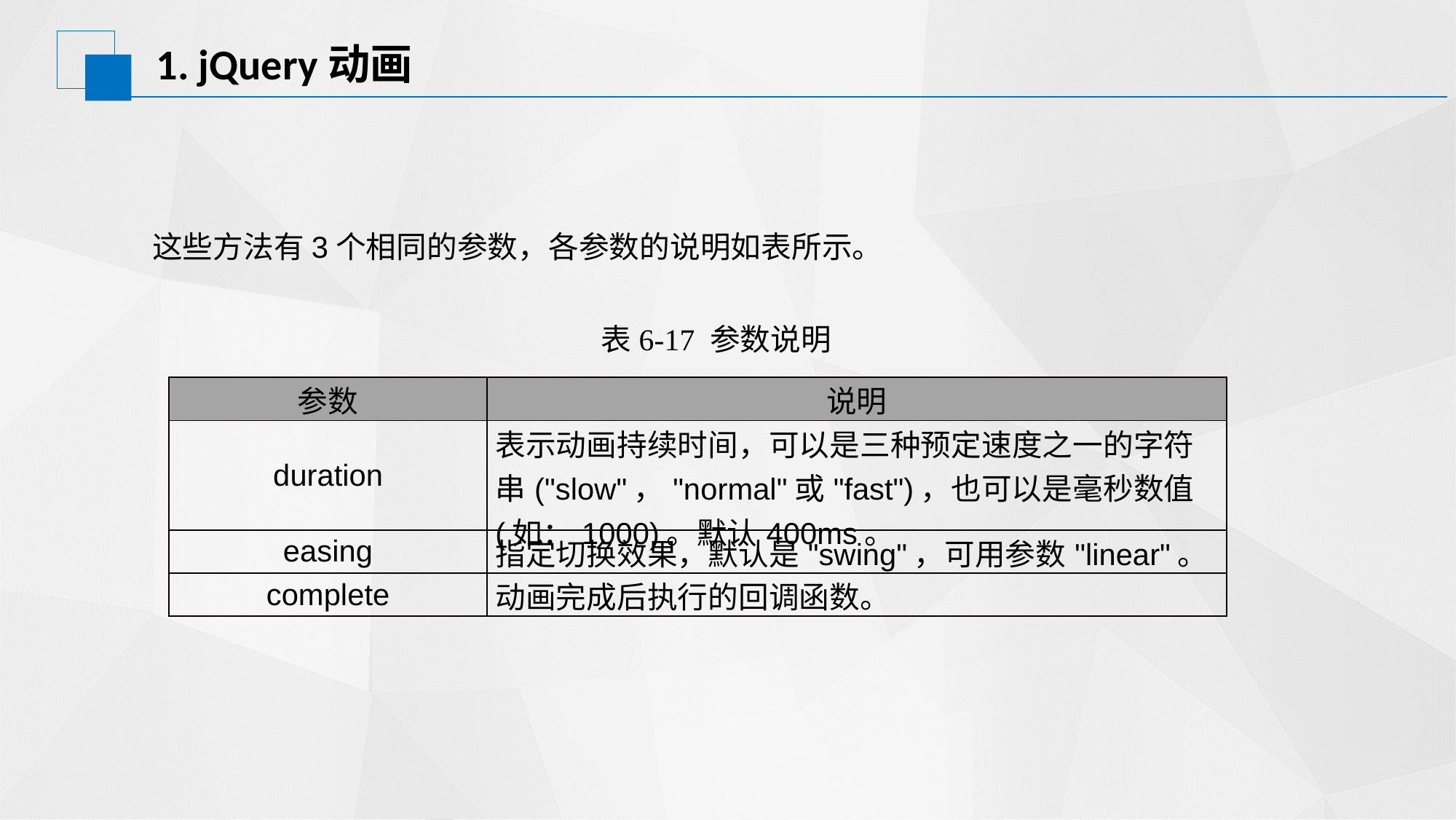

# 1. jQuery动画
这些方法有3个相同的参数，各参数的说明如表所示。
表6-17 参数说明
| 参数 | 说明 |
| --- | --- |
| duration | 表示动画持续时间，可以是三种预定速度之一的字符串("slow"，"normal"或"fast")，也可以是毫秒数值(如：1000)。默认400ms。 |
| easing | 指定切换效果，默认是"swing"，可用参数"linear"。 |
| complete | 动画完成后执行的回调函数。 |